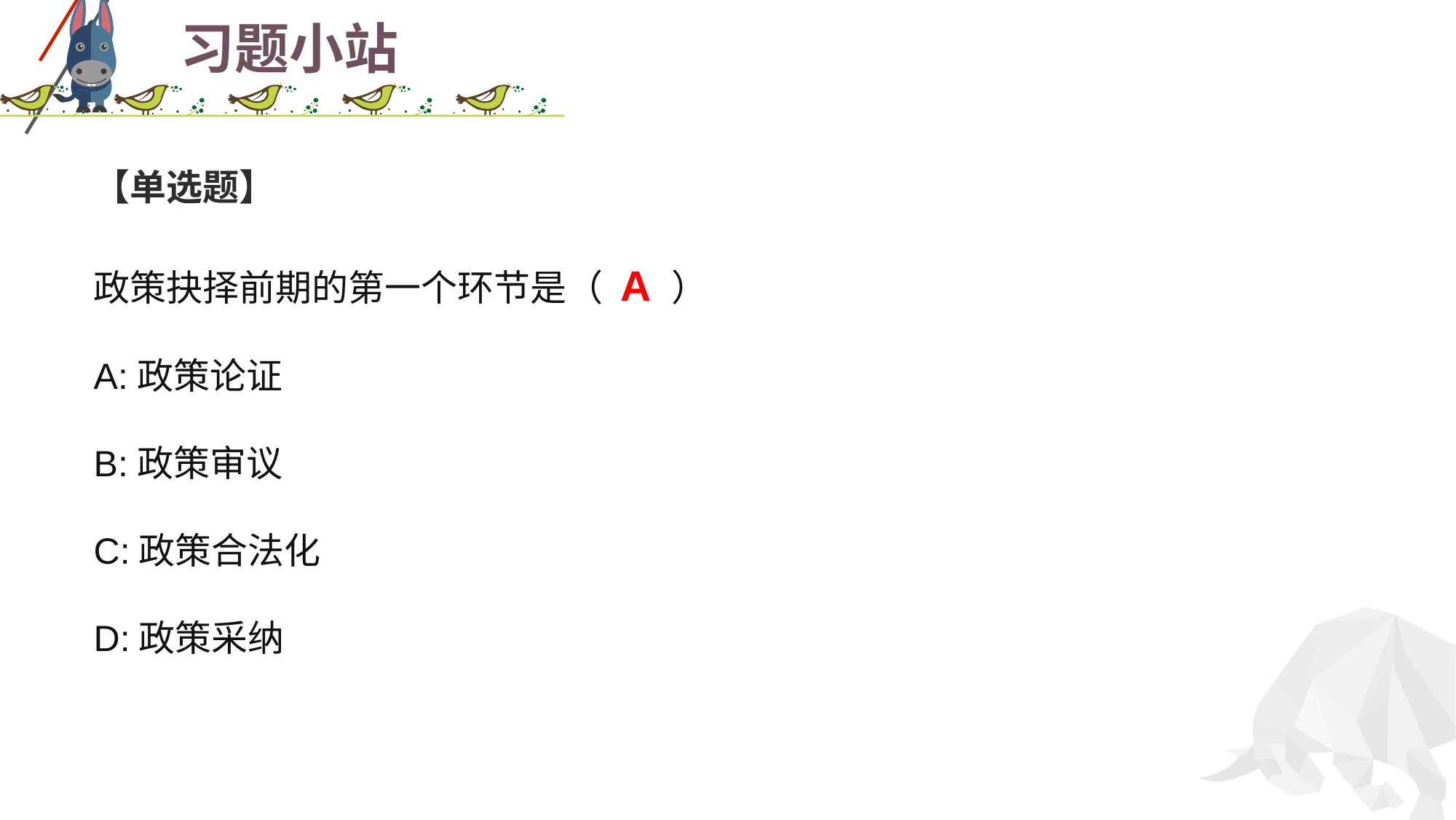

# 习题小站

【单选题】
政策抉择前期的第一个环节是（ A ）
A:政策论证
B:政策审议
C:政策合法化
D:政策采纳